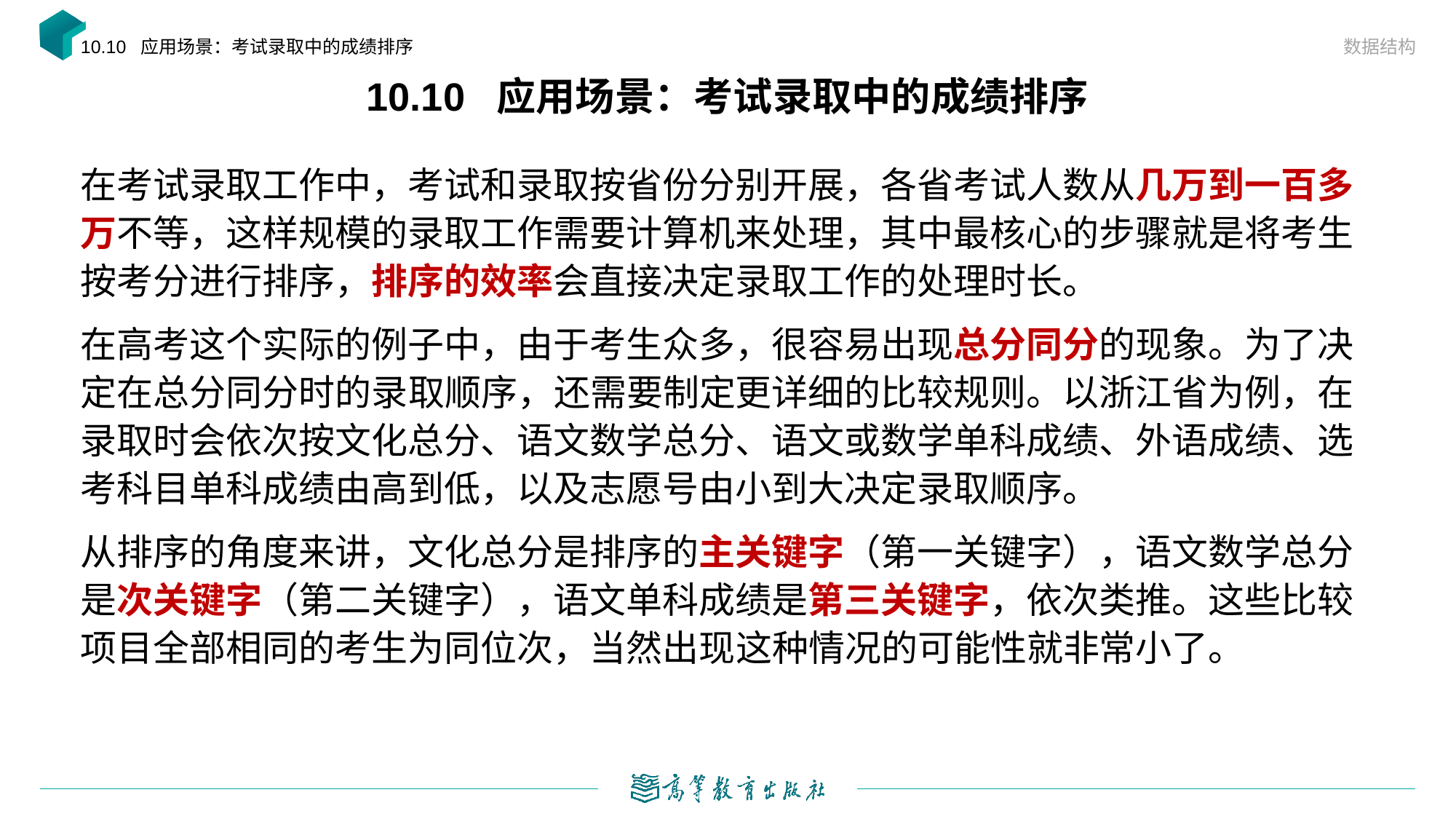

数据结构
10.10  应用场景：考试录取中的成绩排序
# 10.10  应用场景：考试录取中的成绩排序
在考试录取工作中，考试和录取按省份分别开展，各省考试人数从几万到一百多万不等，这样规模的录取工作需要计算机来处理，其中最核心的步骤就是将考生按考分进行排序，排序的效率会直接决定录取工作的处理时长。
在高考这个实际的例子中，由于考生众多，很容易出现总分同分的现象。为了决定在总分同分时的录取顺序，还需要制定更详细的比较规则。以浙江省为例，在录取时会依次按文化总分、语文数学总分、语文或数学单科成绩、外语成绩、选考科目单科成绩由高到低，以及志愿号由小到大决定录取顺序。
从排序的角度来讲，文化总分是排序的主关键字（第一关键字），语文数学总分是次关键字（第二关键字），语文单科成绩是第三关键字，依次类推。这些比较项目全部相同的考生为同位次，当然出现这种情况的可能性就非常小了。